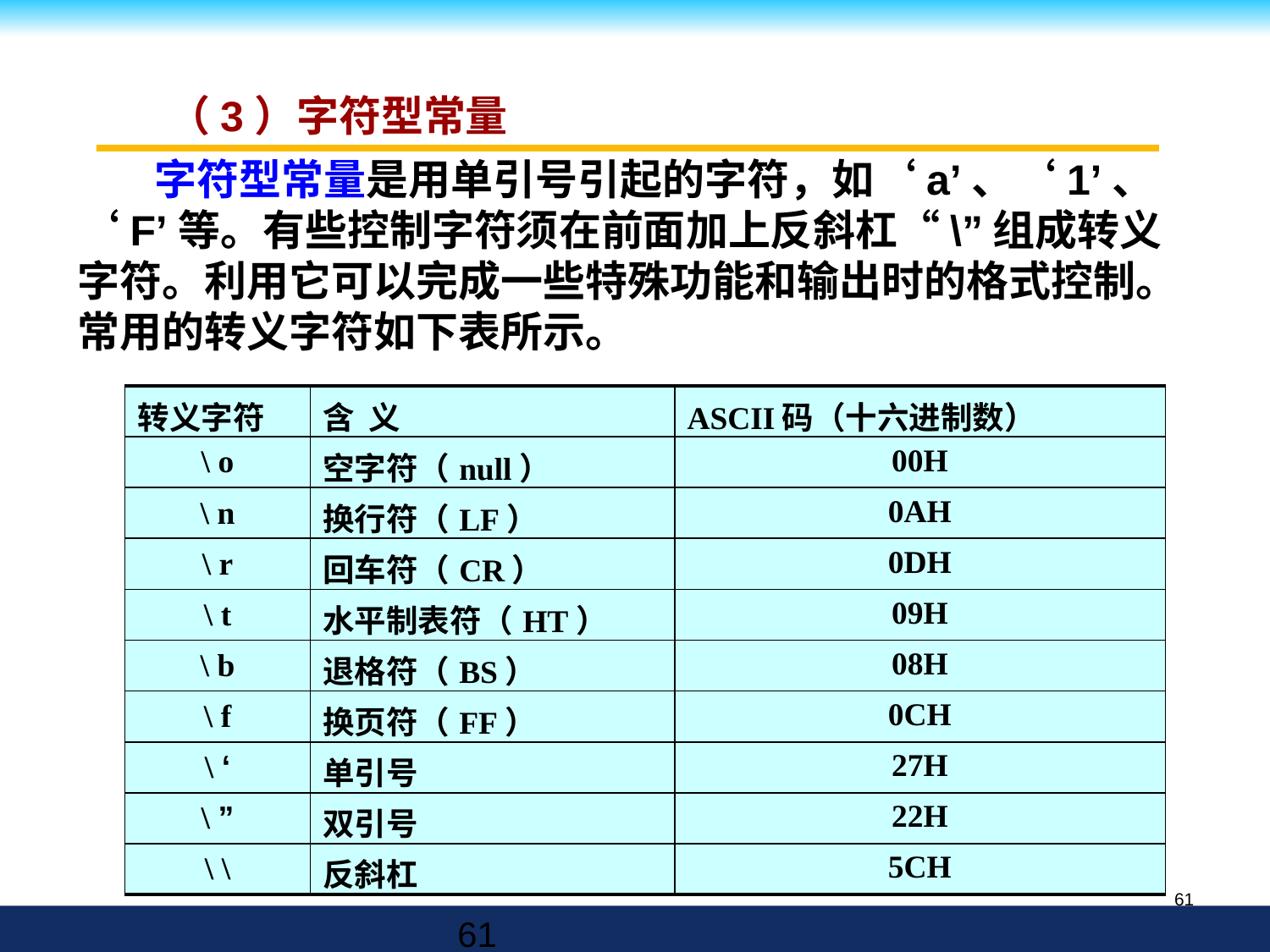

（3）字符型常量
       字符型常量是用单引号引起的字符，如‘a’、‘1’、‘F’等。有些控制字符须在前面加上反斜杠“\”组成转义字符。利用它可以完成一些特殊功能和输出时的格式控制。常用的转义字符如下表所示。
| 转义字符 | 含 义 | ASCII码（十六进制数） |
| --- | --- | --- |
| \ o | 空字符（null） | 00H |
| \ n | 换行符（LF） | 0AH |
| \ r | 回车符（CR） | 0DH |
| \ t | 水平制表符（HT） | 09H |
| \ b | 退格符（BS） | 08H |
| \ f | 换页符（FF） | 0CH |
| \ ‘ | 单引号 | 27H |
| \ ” | 双引号 | 22H |
| \ \ | 反斜杠 | 5CH |
61
61